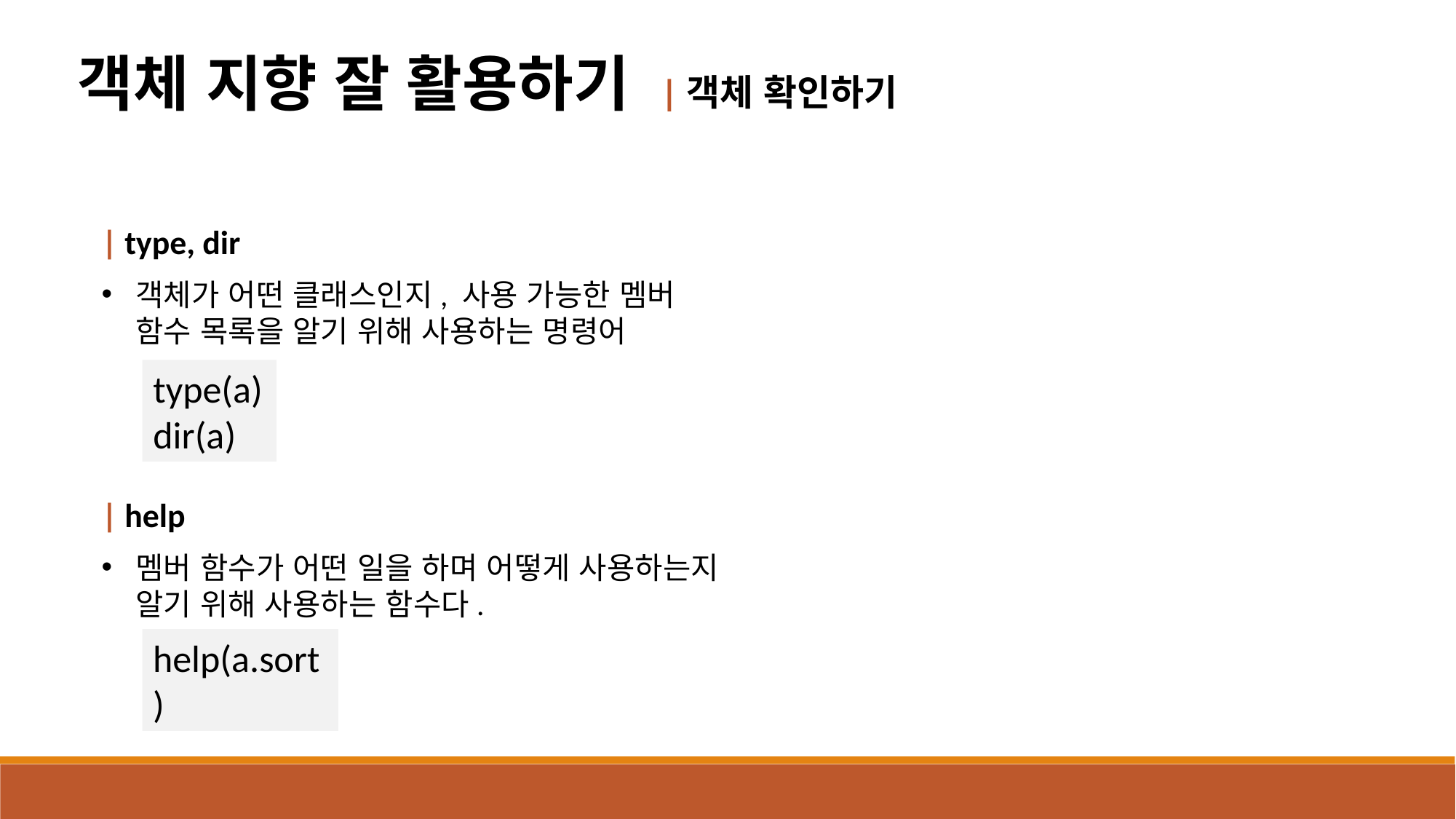

객체 지향 잘 활용하기 |객체 확인하기
| type, dir

객체가 어떤 클래스인지, 사용 가능한 멤버 함수 목록을 알기 위해 사용하는 명령어

| help

멤버 함수가 어떤 일을 하며 어떻게 사용하는지 알기 위해 사용하는 함수다.

type(a)
dir(a)
help(a.sort)